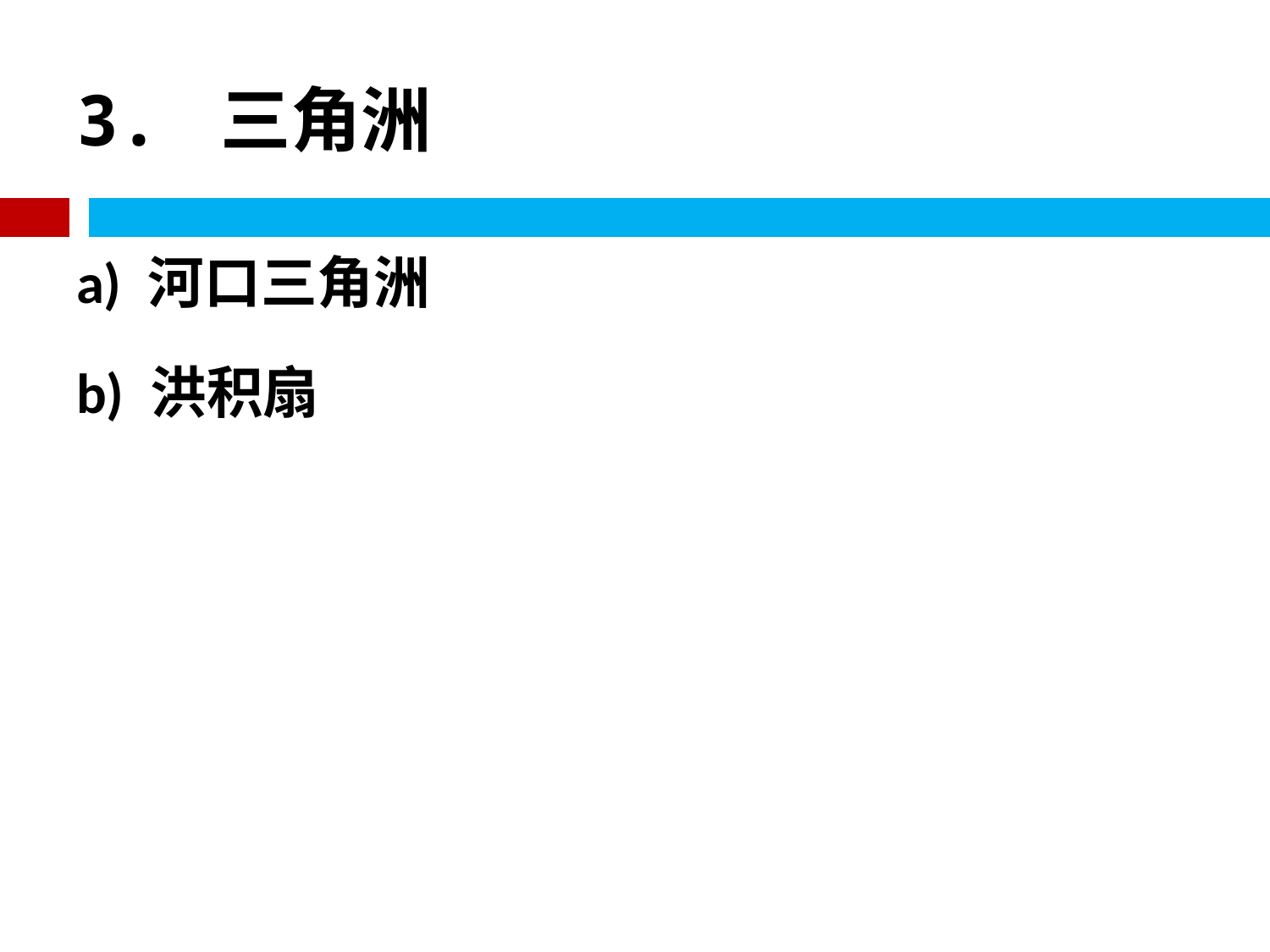

# 3. 三角洲
a) 河口三角洲
b) 洪积扇